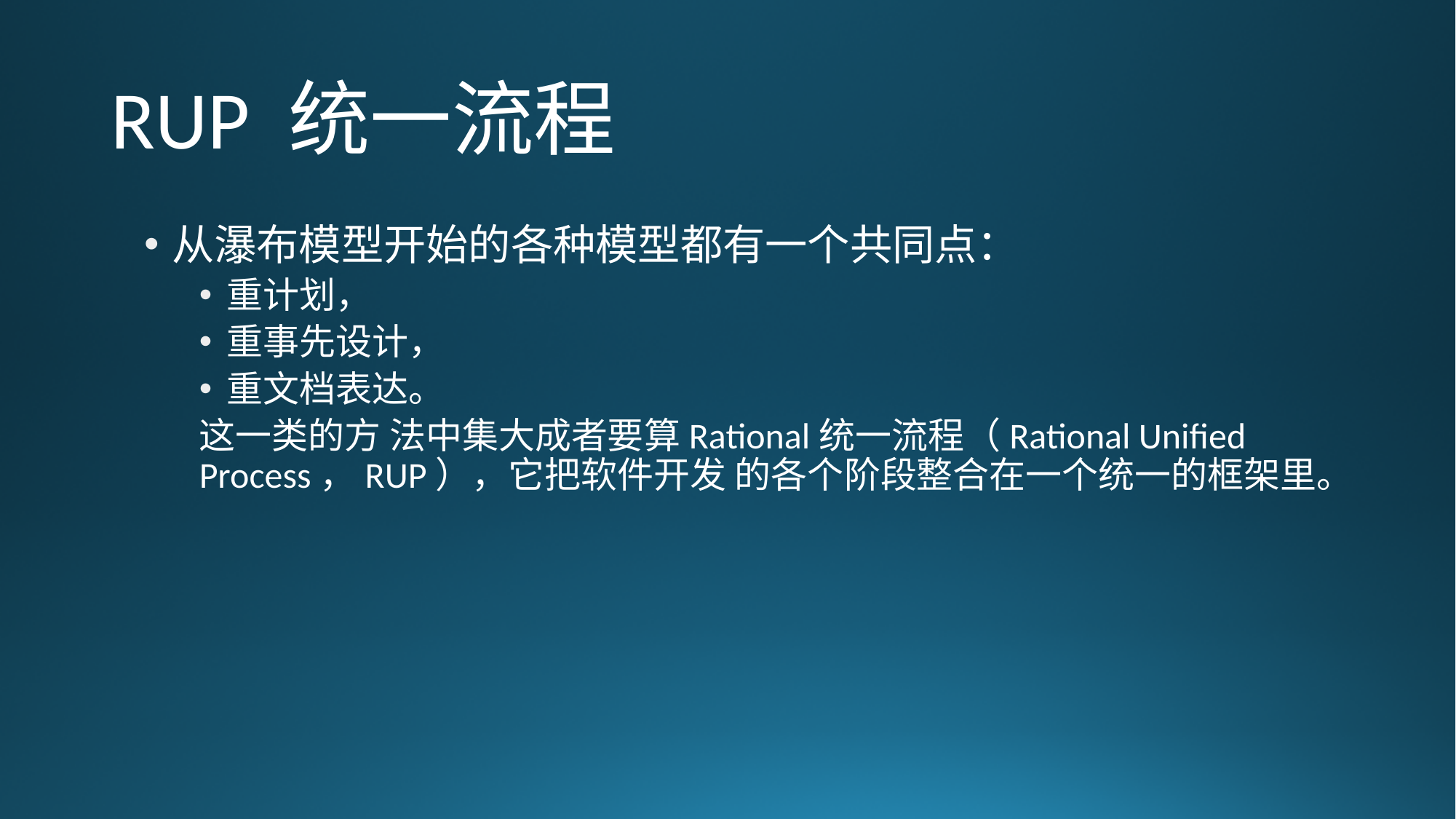

# RUP 统一流程
从瀑布模型开始的各种模型都有一个共同点：
重计划，
重事先设计，
重文档表达。
这一类的方 法中集大成者要算Rational统一流程（Rational Unified Process，RUP），它把软件开发 的各个阶段整合在一个统一的框架里。